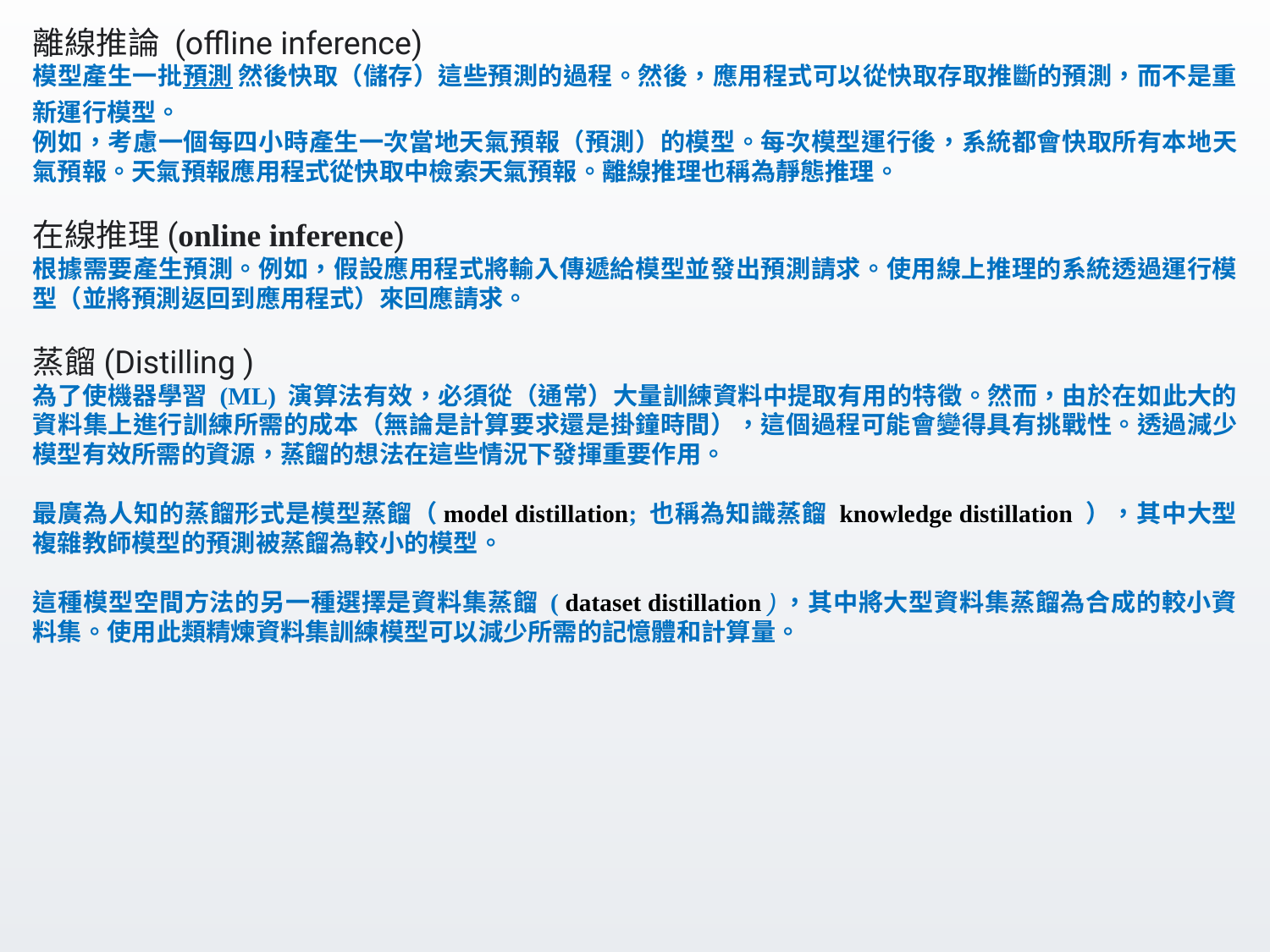

離線推論 (offline inference)
模型產生一批預測 然後快取（儲存）這些預測的過程。然後，應用程式可以從快取存取推斷的預測，而不是重新運行模型。
例如，考慮一個每四小時產生一次當地天氣預報（預測）的模型。每次模型運行後，系統都會快取所有本地天氣預報。天氣預報應用程式從快取中檢索天氣預報。離線推理也稱為靜態推理。

在線推理(online inference)
根據需要產生預測。例如，假設應用程式將輸入傳遞給模型並發出預測請求。使用線上推理的系統透過運行模型（並將預測返回到應用程式）來回應請求。

蒸餾(Distilling )
為了使機器學習 (ML) 演算法有效，必須從（通常）大量訓練資料中提取有用的特徵。然而，由於在如此大的資料集上進行訓練所需的成本（無論是計算要求還是掛鐘時間），這個過程可能會變得具有挑戰性。透過減少模型有效所需的資源，蒸餾的想法在這些情況下發揮重要作用。

最廣為人知的蒸餾形式是模型蒸餾（model distillation; 也稱為知識蒸餾 knowledge distillation ），其中大型複雜教師模型的預測被蒸餾為較小的模型。

這種模型空間方法的另一種選擇是資料集蒸餾 ( dataset distillation )，其中將大型資料集蒸餾為合成的較小資料集。使用此類精煉資料集訓練模型可以減少所需的記憶體和計算量。